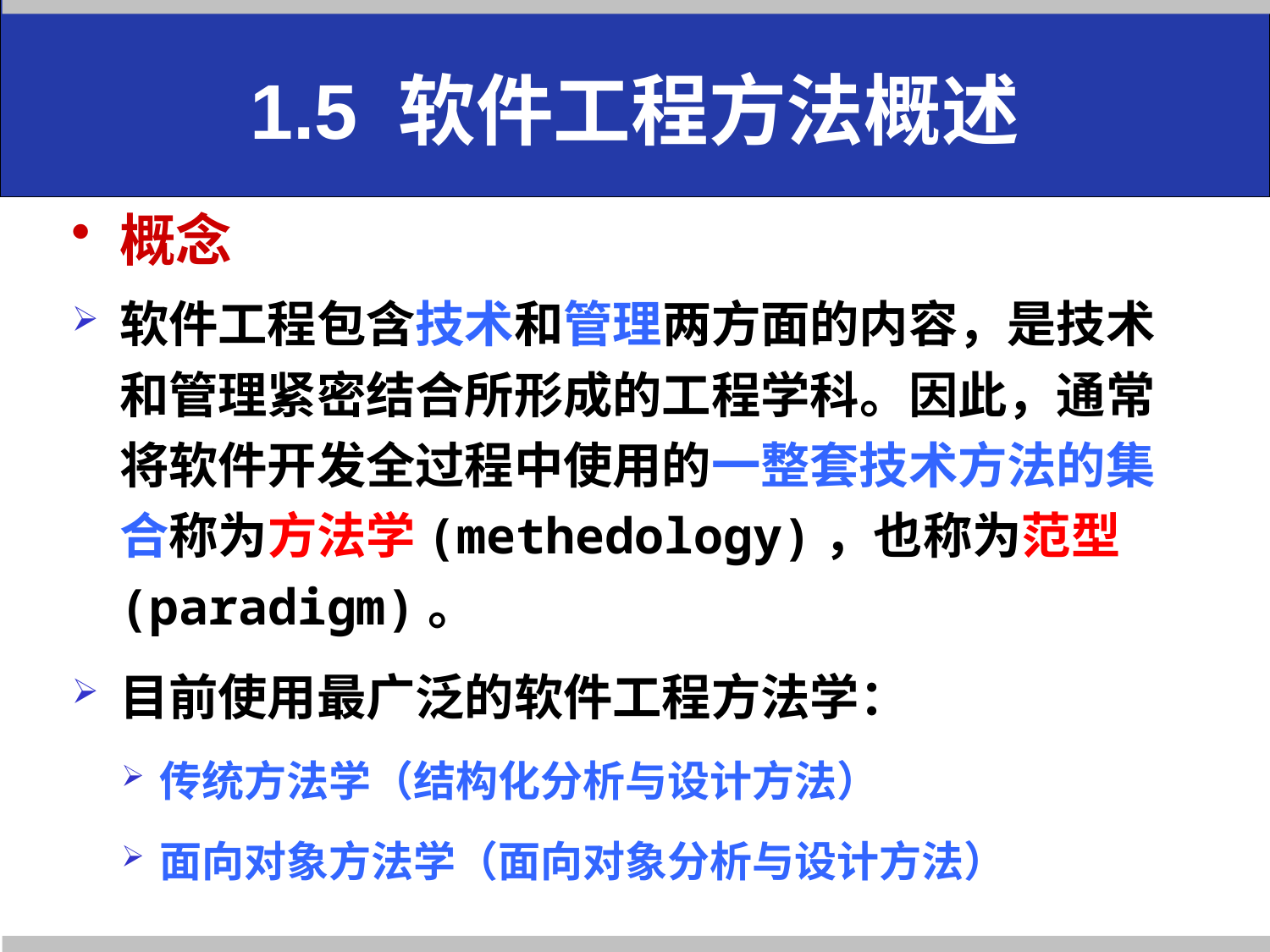

# 1.5 软件工程方法概述
概念
软件工程包含技术和管理两方面的内容，是技术和管理紧密结合所形成的工程学科。因此，通常将软件开发全过程中使用的一整套技术方法的集合称为方法学(methedology)，也称为范型(paradigm)。
目前使用最广泛的软件工程方法学：
传统方法学（结构化分析与设计方法）
面向对象方法学（面向对象分析与设计方法）
101